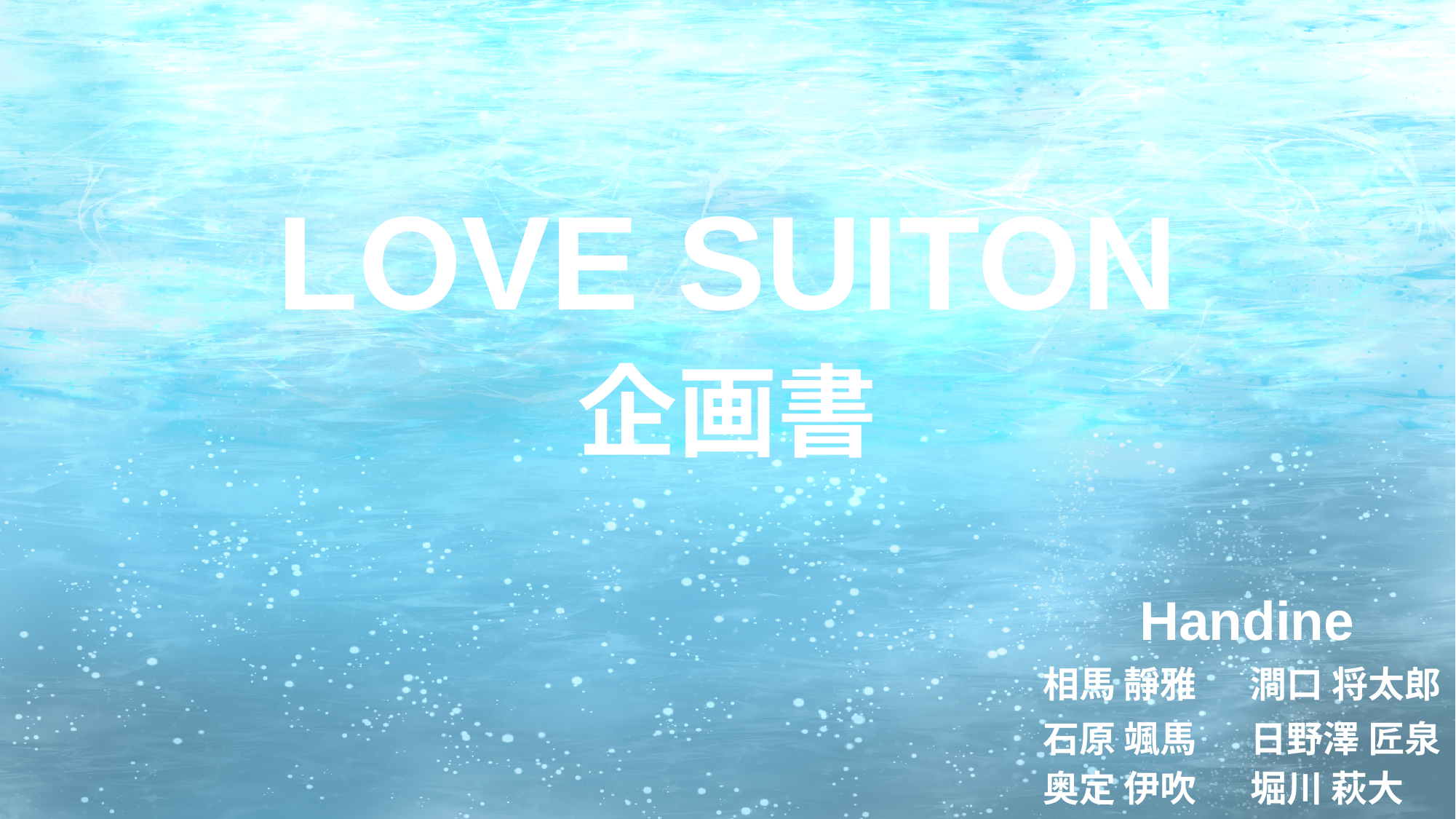

LOVE SUITON
企画書
Handine
相馬 靜雅
澗口 将太郎
石原 颯馬
日野澤 匠泉
奥定 伊吹
堀川 萩大